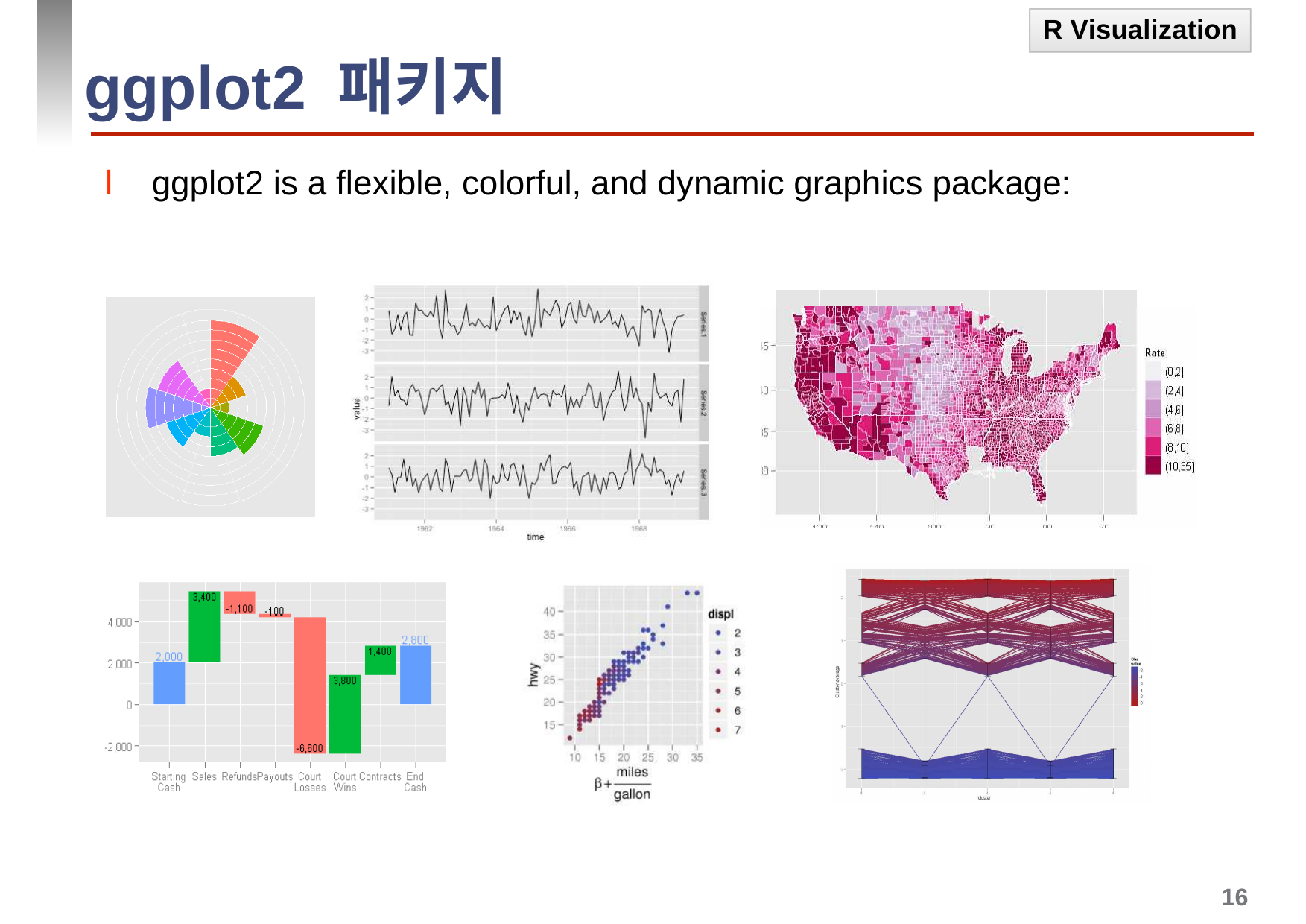

R Visualization
# ggplot2 패키지
l	ggplot2 is a flexible, colorful, and dynamic graphics package:

16